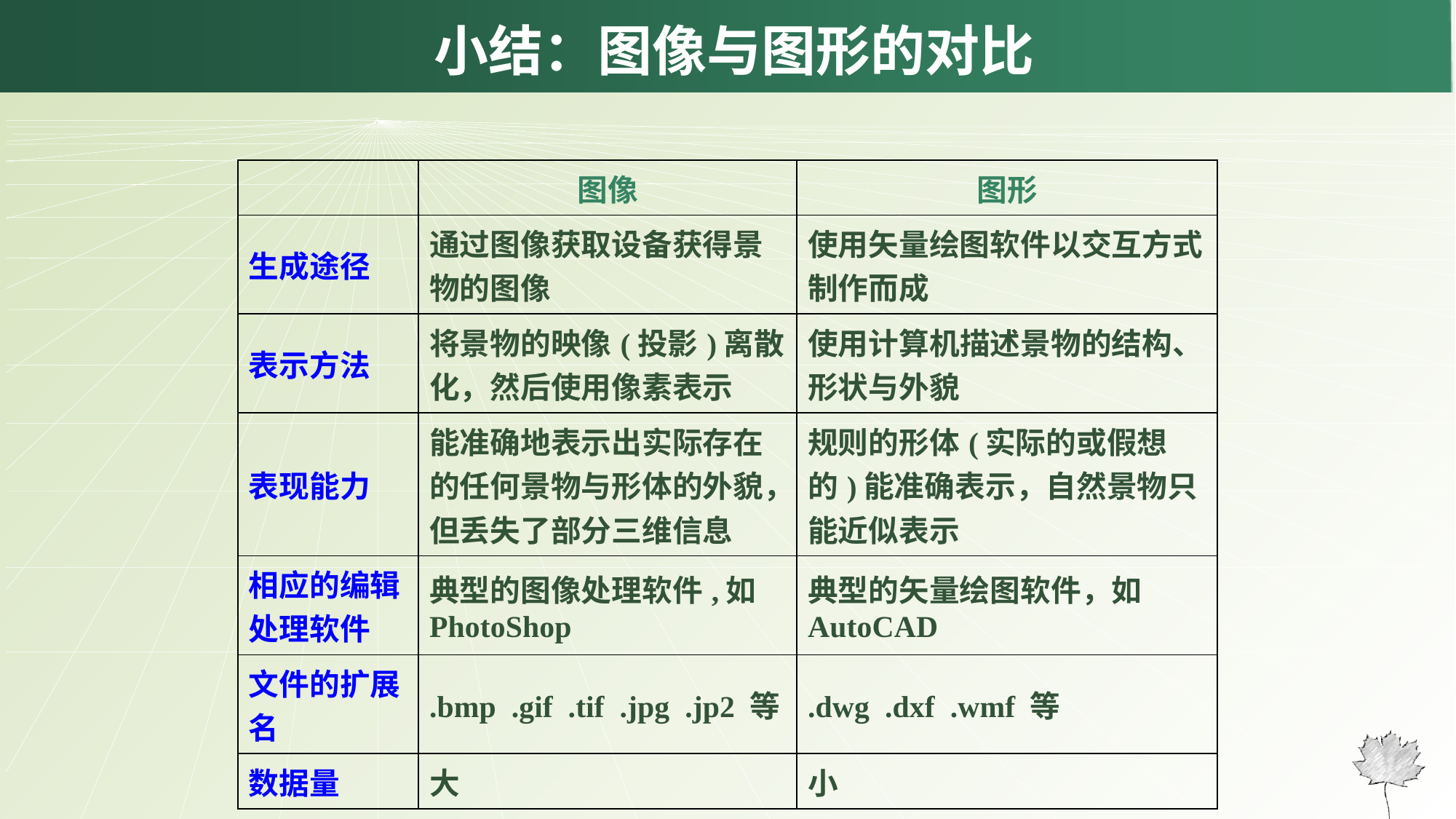

# 小结：图像与图形的对比
|  | 图像 | 图形 |
| --- | --- | --- |
| 生成途径 | 通过图像获取设备获得景物的图像 | 使用矢量绘图软件以交互方式制作而成 |
| 表示方法 | 将景物的映像(投影)离散化，然后使用像素表示 | 使用计算机描述景物的结构、形状与外貌 |
| 表现能力 | 能准确地表示出实际存在的任何景物与形体的外貌，但丢失了部分三维信息 | 规则的形体(实际的或假想的)能准确表示，自然景物只能近似表示 |
| 相应的编辑处理软件 | 典型的图像处理软件,如PhotoShop | 典型的矢量绘图软件，如AutoCAD |
| 文件的扩展名 | .bmp .gif .tif .jpg .jp2 等 | .dwg .dxf .wmf 等 |
| 数据量 | 大 | 小 |